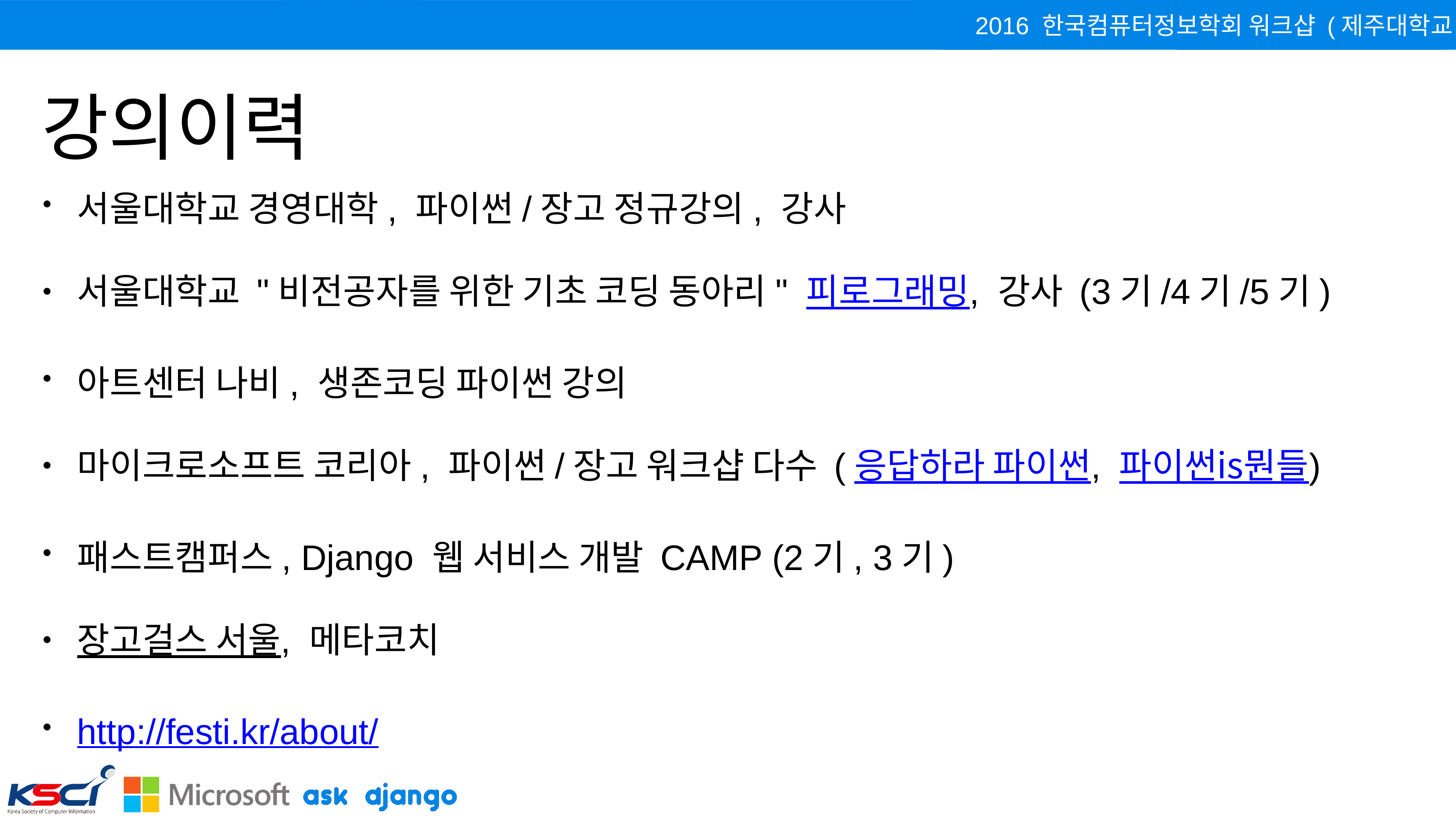

# 강의이력
서울대학교 경영대학, 파이썬/장고 정규강의, 강사
서울대학교 "비전공자를 위한 기초 코딩 동아리" 피로그래밍, 강사 (3기/4기/5기)
아트센터 나비, 생존코딩 파이썬 강의
마이크로소프트 코리아, 파이썬/장고 워크샵 다수 (응답하라 파이썬, 파이썬is뭔들)
패스트캠퍼스, Django 웹 서비스 개발 CAMP (2기, 3기)
장고걸스 서울, 메타코치
http://festi.kr/about/